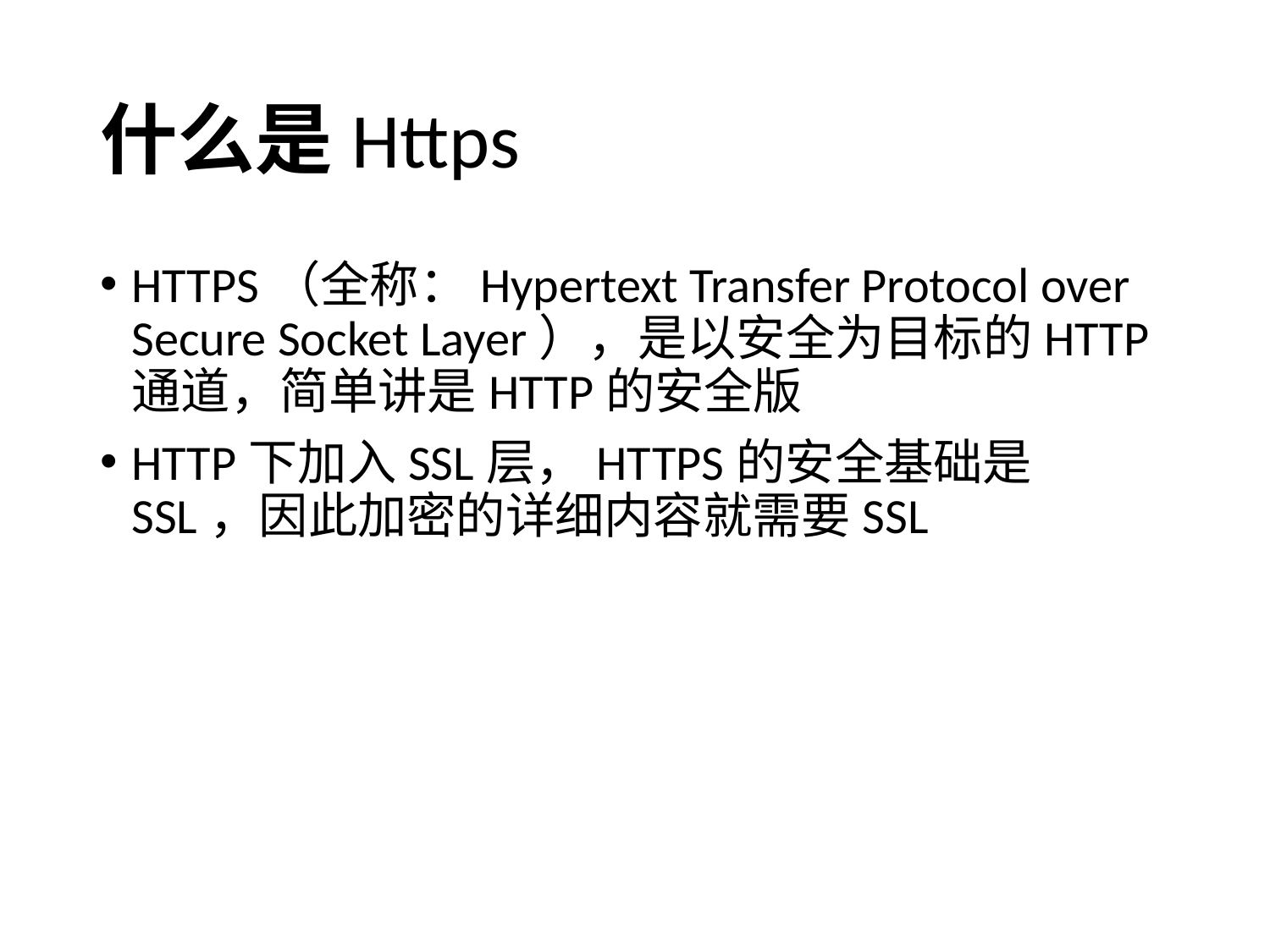

# 什么是Https
HTTPS（全称：Hypertext Transfer Protocol over Secure Socket Layer），是以安全为目标的HTTP通道，简单讲是HTTP的安全版
HTTP下加入SSL层，HTTPS的安全基础是SSL，因此加密的详细内容就需要SSL